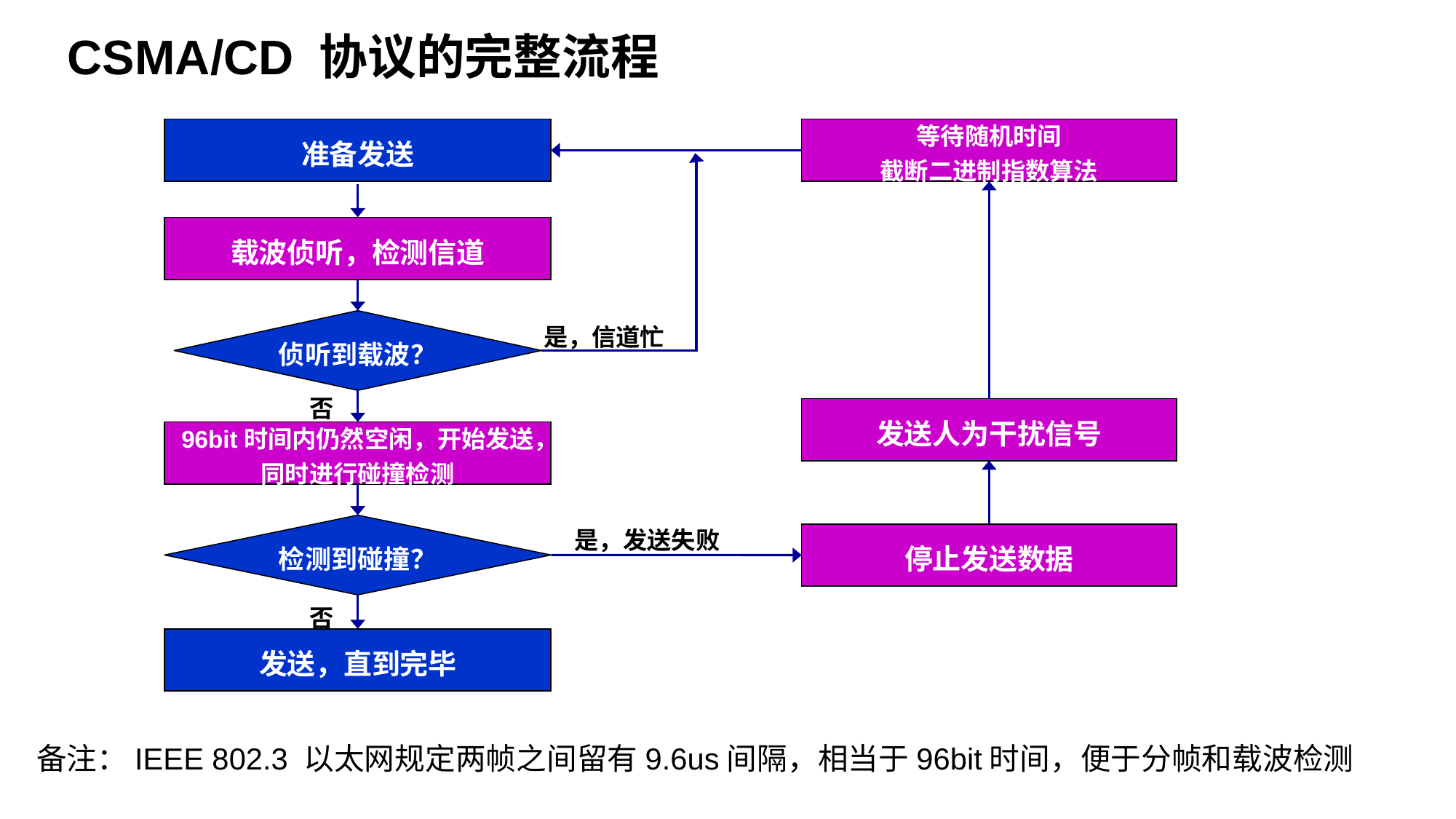

CSMA/CD 协议的完整流程
准备发送
等待随机时间
截断二进制指数算法
载波侦听，检测信道
是，信道忙
侦听到载波？
否
发送人为干扰信号
96bit时间内仍然空闲，开始发送，
同时进行碰撞检测
是，发送失败
检测到碰撞？
停止发送数据
否
发送，直到完毕
备注：IEEE 802.3 以太网规定两帧之间留有9.6us间隔，相当于96bit时间，便于分帧和载波检测